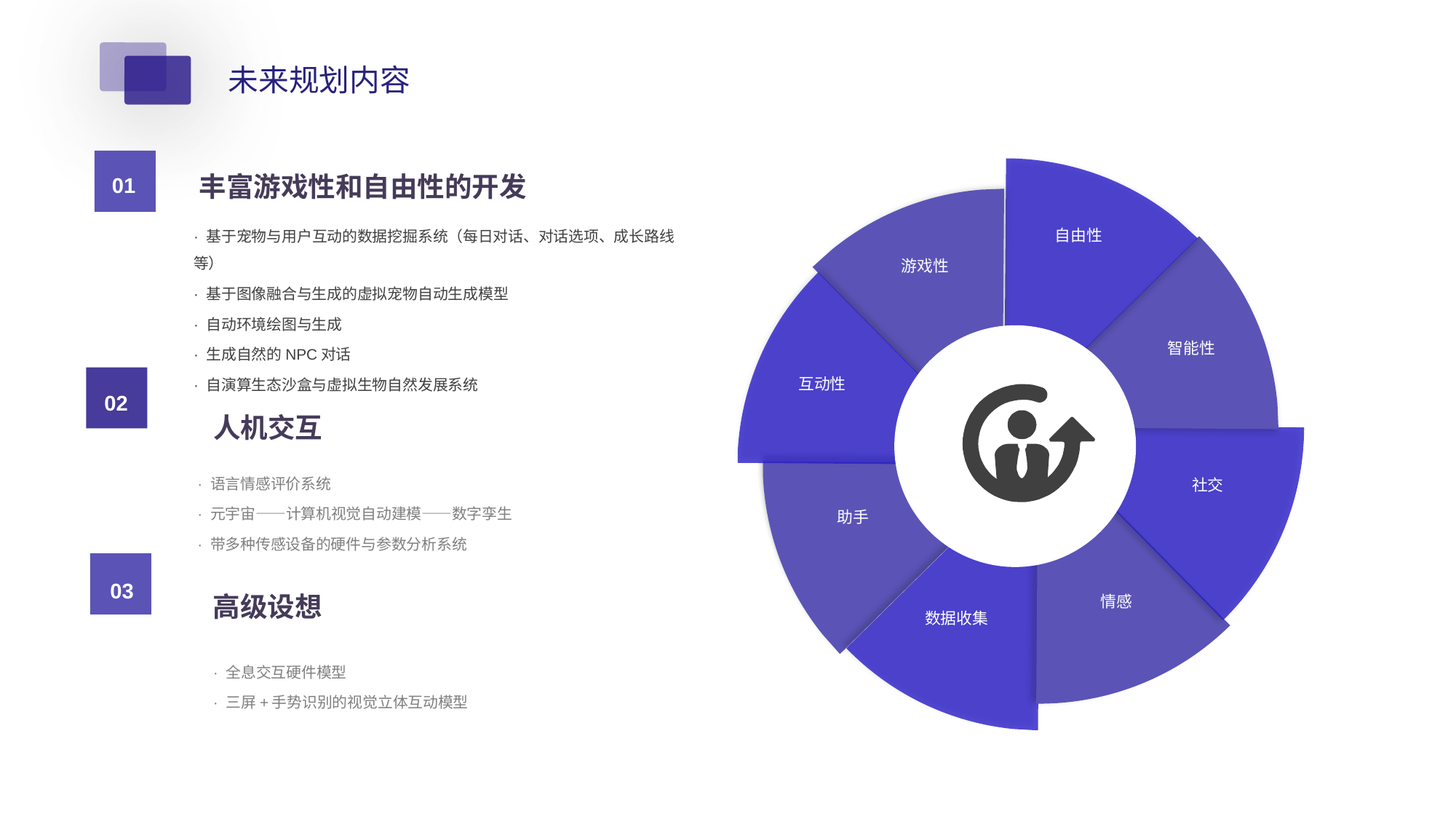

未来规划内容

01

丰富游戏性和自由性的开发

自由性
· 基于宠物与用户互动的数据挖掘系统（每日对话、对话选项、成长路线等）
· 基于图像融合与生成的虚拟宠物自动生成模型
· 自动环境绘图与生成
· 生成自然的NPC对话
· 自演算生态沙盒与虚拟生物自然发展系统

游戏性

智能性

互动性

02

人机交互

· 语言情感评价系统
· 元宇宙——计算机视觉自动建模——数字孪生
· 带多种传感设备的硬件与参数分析系统
社交

助手

03
情感
高级设想
数据收集
· 全息交互硬件模型
· 三屏+手势识别的视觉立体互动模型